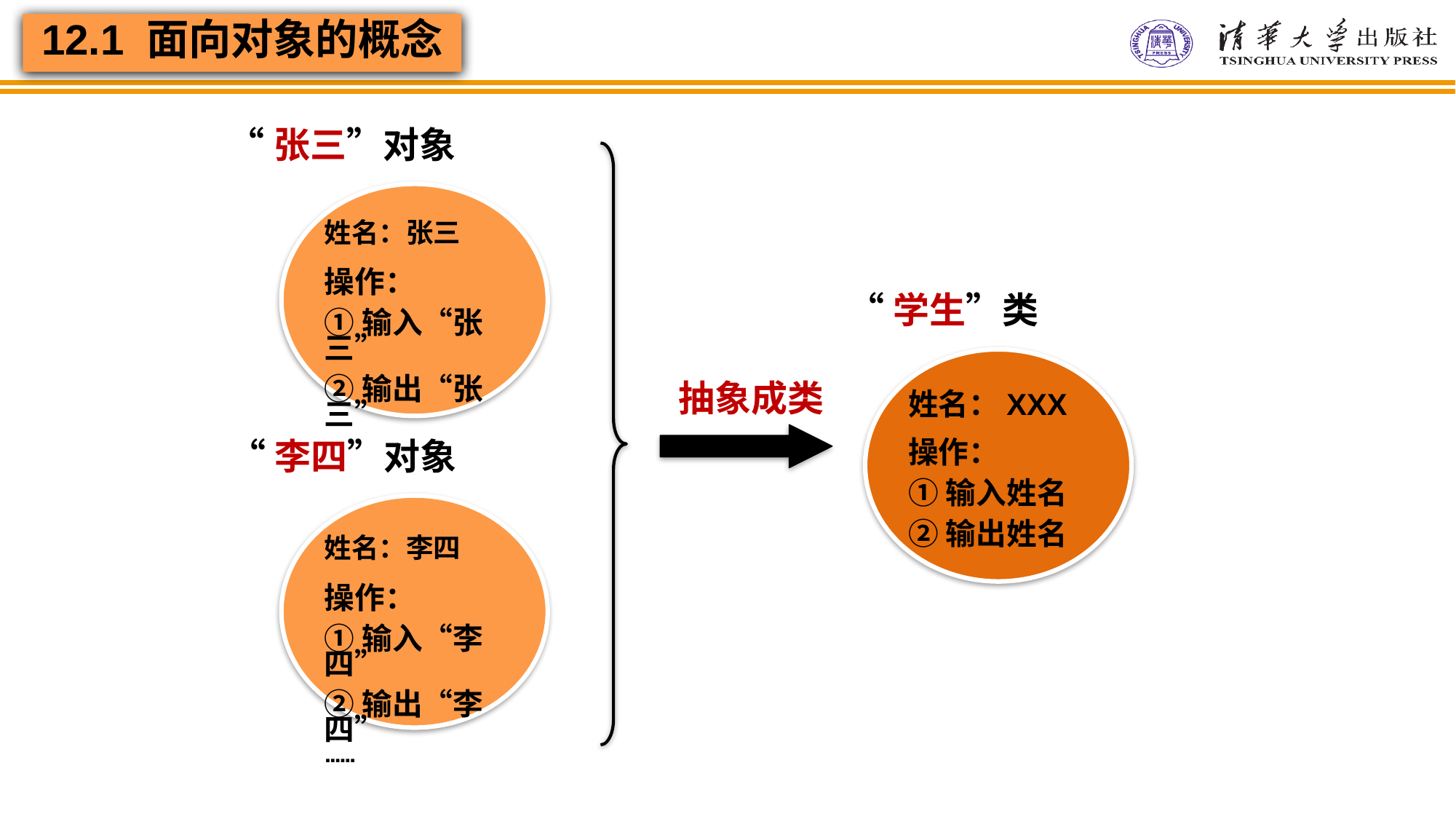

“张三”对象

姓名：张三
操作：
①输入“张三”
②输出“张三”

抽象成类

“学生”类

姓名：XXX
操作：
①输入姓名
②输出姓名
“李四”对象

姓名：李四
操作：
①输入“李四”
②输出“李四”
……